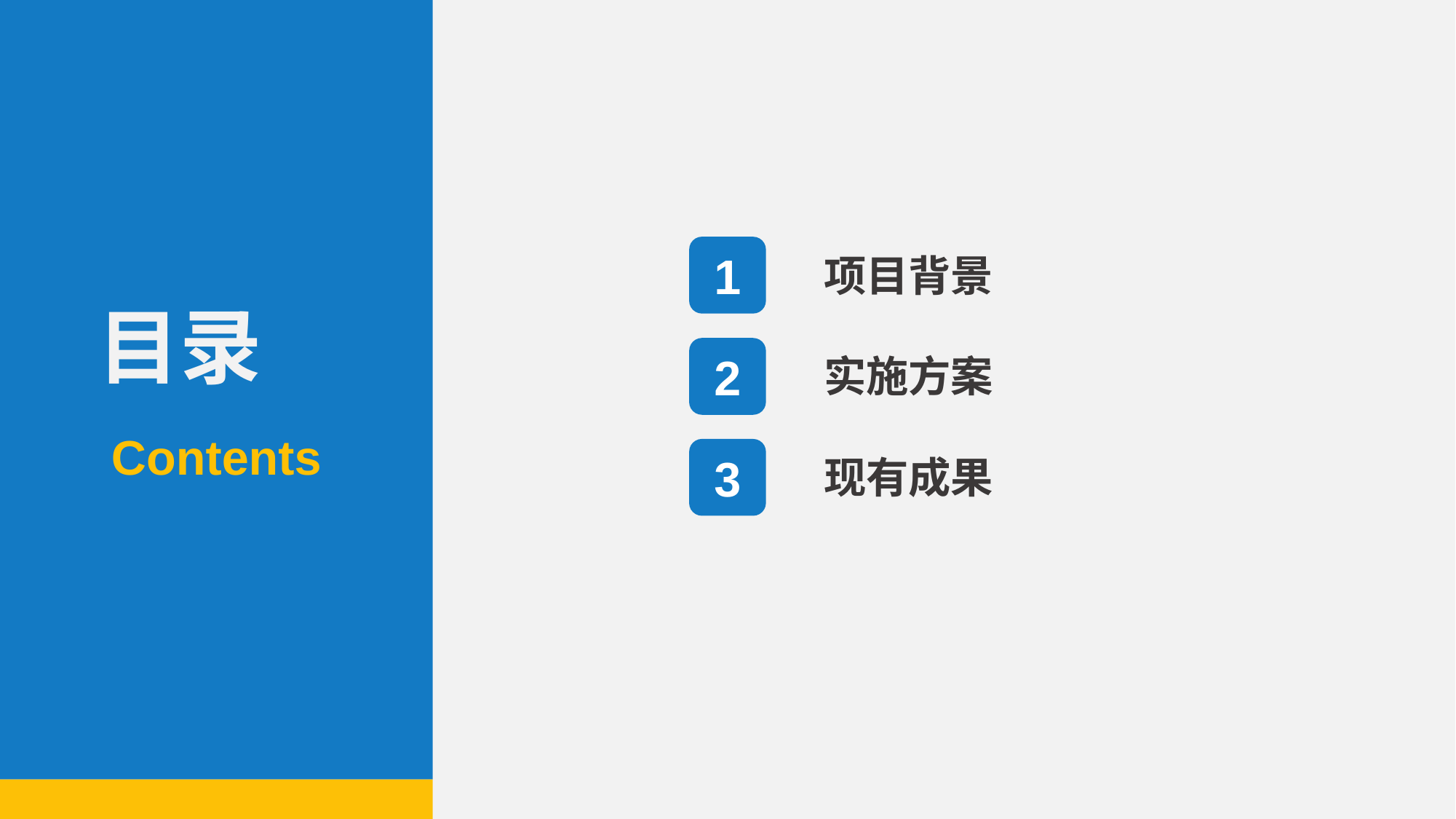

1
项目背景
目录
2
实施方案
Contents
3
现有成果